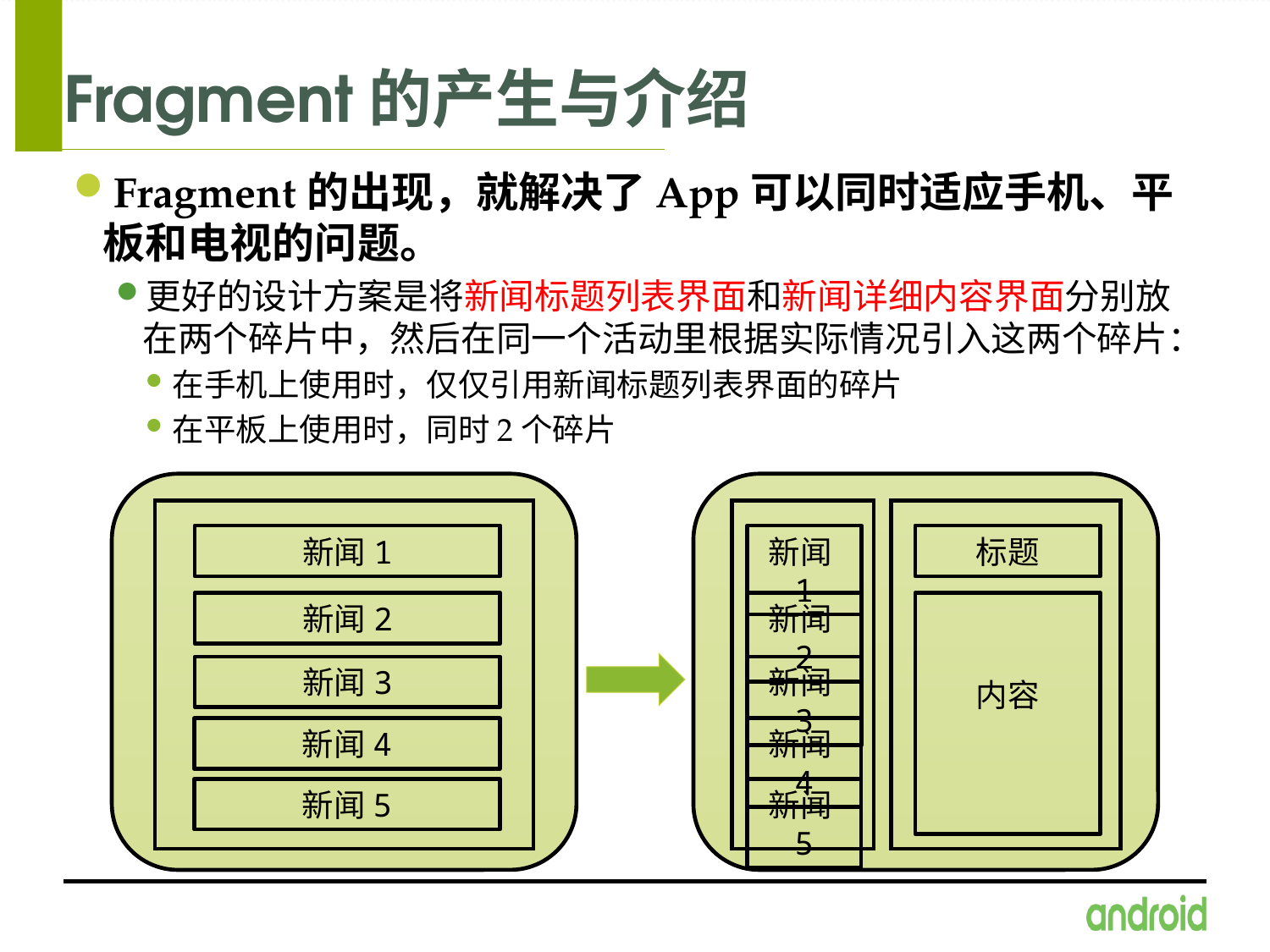

# Fragment的产生与介绍
Fragment的出现，就解决了App可以同时适应手机、平板和电视的问题。
更好的设计方案是将新闻标题列表界面和新闻详细内容界面分别放在两个碎片中，然后在同一个活动里根据实际情况引入这两个碎片：
在手机上使用时，仅仅引用新闻标题列表界面的碎片
在平板上使用时，同时2个碎片

新闻1
新闻2
新闻3
新闻4
新闻5

新闻1
新闻2
新闻3
新闻4
新闻5

标题

内容